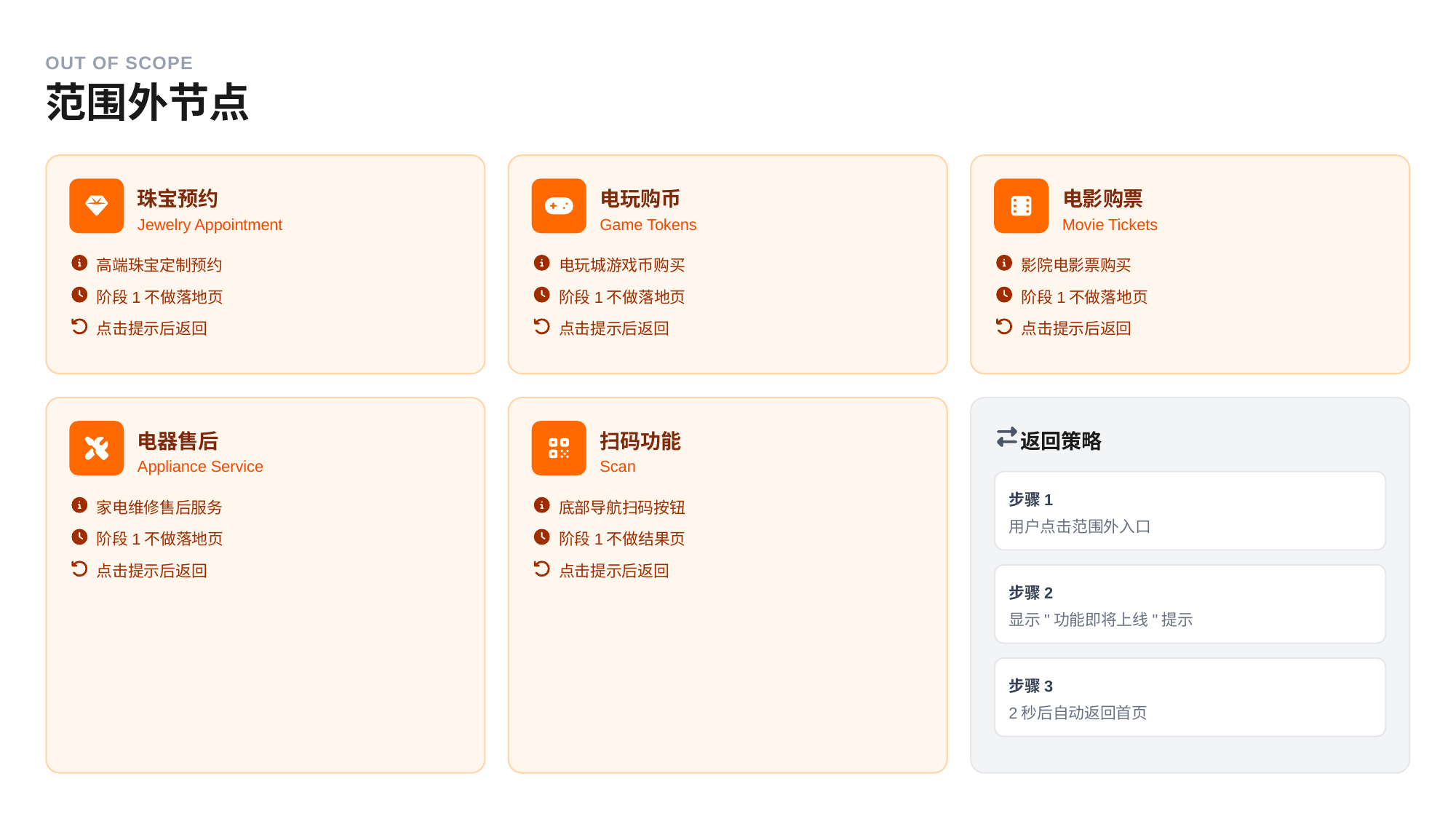

OUT OF SCOPE
范围外节点

珠宝预约

电玩购币

电影购票

Jewelry Appointment
Game Tokens
Movie Tickets
高端珠宝定制预约
电玩城游戏币购买
影院电影票购买

阶段1不做落地页
阶段1不做落地页
阶段1不做落地页

点击提示后返回
点击提示后返回
点击提示后返回

电器售后

扫码功能
返回策略

Appliance Service
Scan

步骤1
家电维修售后服务
底部导航扫码按钮

用户点击范围外入口
阶段1不做落地页
阶段1不做结果页

点击提示后返回
点击提示后返回

步骤2
显示"功能即将上线"提示

步骤3
2秒后自动返回首页